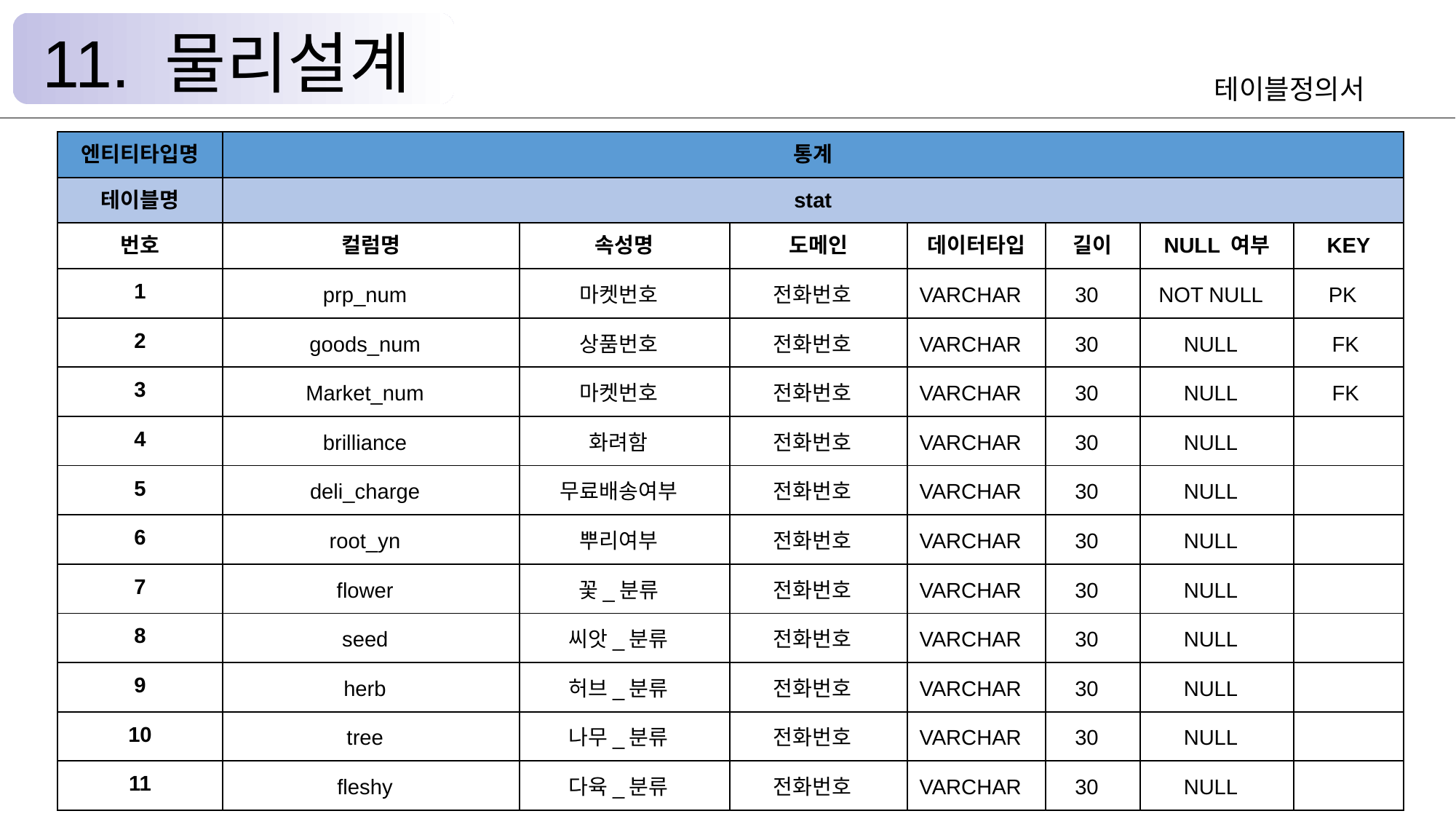

11. 물리설계

테이블정의서
| 엔티티타입명 | 통계 |  |  |  |  |  |  |
| --- | --- | --- | --- | --- | --- | --- | --- |
| 테이블명 | stat |  |  |  |  |  |  |
| 번호 | 컬럼명 | 속성명 | 도메인 | 데이터타입 | 길이 | NULL 여부 | KEY |
| 1 | prp\_num | 마켓번호 | 전화번호 | VARCHAR | 30 | NOT NULL | PK |
| 2 | goods\_num | 상품번호 | 전화번호 | VARCHAR | 30 | NULL | FK |
| 3 | Market\_num | 마켓번호 | 전화번호 | VARCHAR | 30 | NULL | FK |
| 4 | brilliance | 화려함 | 전화번호 | VARCHAR | 30 | NULL |  |
| 5 | deli\_charge | 무료배송여부 | 전화번호 | VARCHAR | 30 | NULL |  |
| 6 | root\_yn | 뿌리여부 | 전화번호 | VARCHAR | 30 | NULL |  |
| 7 | flower | 꽃\_분류 | 전화번호 | VARCHAR | 30 | NULL |  |
| 8 | seed | 씨앗\_분류 | 전화번호 | VARCHAR | 30 | NULL |  |
| 9 | herb | 허브\_분류 | 전화번호 | VARCHAR | 30 | NULL |  |
| 10 | tree | 나무\_분류 | 전화번호 | VARCHAR | 30 | NULL |  |
| 11 | fleshy | 다육\_분류 | 전화번호 | VARCHAR | 30 | NULL |  |